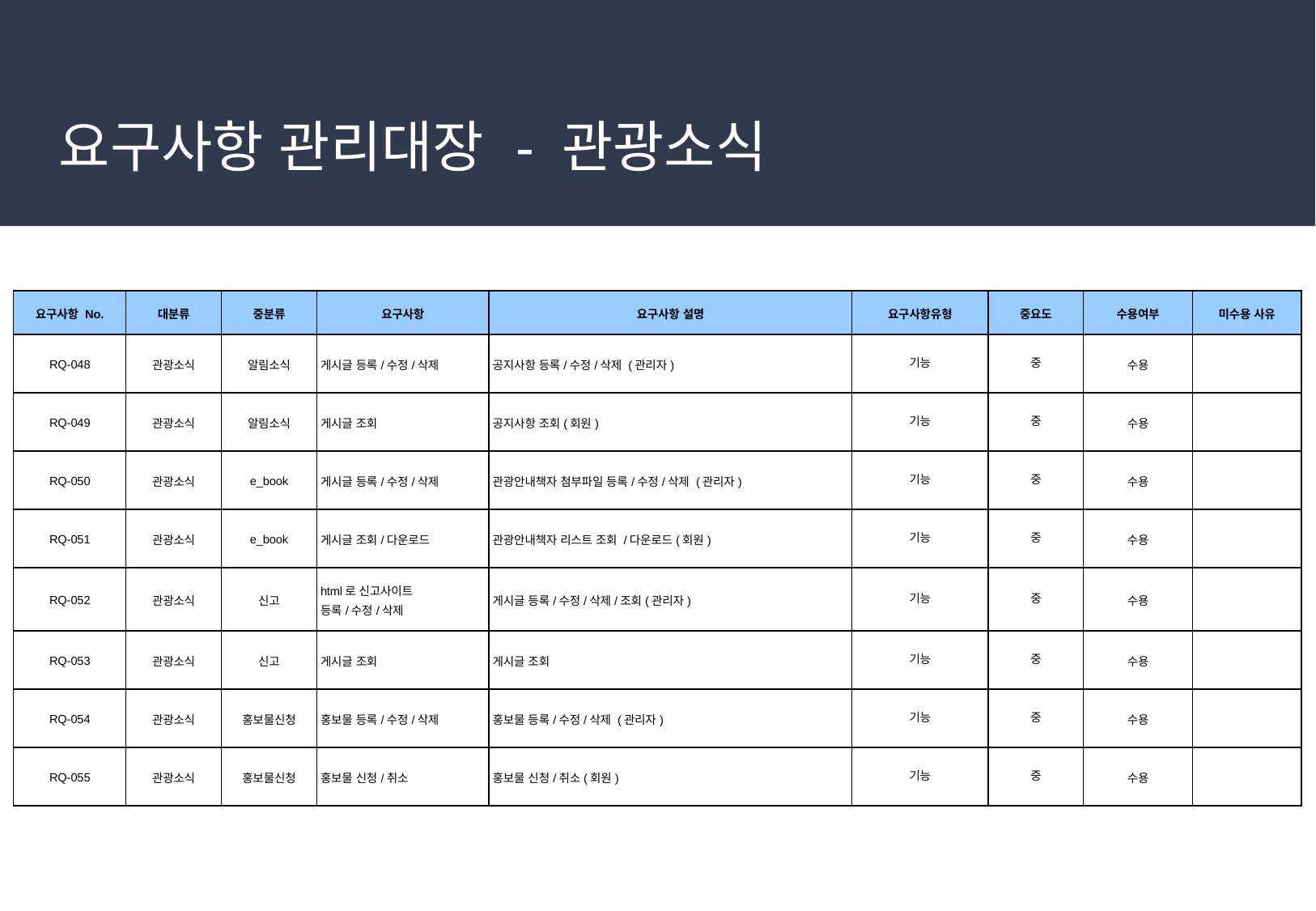

# 요구사항 관리대장 - 관광소식
| 요구사항 No. | 대분류 | 중분류 | 요구사항 | 요구사항 설명 | 요구사항유형 | 중요도 | 수용여부 | 미수용 사유 |
| --- | --- | --- | --- | --- | --- | --- | --- | --- |
| RQ-048 | 관광소식 | 알림소식 | 게시글 등록/수정/삭제 | 공지사항 등록/수정/삭제 (관리자) | 기능 | 중 | 수용 |  |
| RQ-049 | 관광소식 | 알림소식 | 게시글 조회 | 공지사항 조회(회원) | 기능 | 중 | 수용 |  |
| RQ-050 | 관광소식 | e\_book | 게시글 등록/수정/삭제 | 관광안내책자 첨부파일 등록/수정/삭제 (관리자) | 기능 | 중 | 수용 |  |
| RQ-051 | 관광소식 | e\_book | 게시글 조회/다운로드 | 관광안내책자 리스트 조회 /다운로드(회원) | 기능 | 중 | 수용 |  |
| RQ-052 | 관광소식 | 신고 | html로 신고사이트 등록/수정/삭제 | 게시글 등록/수정/삭제/조회(관리자) | 기능 | 중 | 수용 |  |
| RQ-053 | 관광소식 | 신고 | 게시글 조회 | 게시글 조회 | 기능 | 중 | 수용 |  |
| RQ-054 | 관광소식 | 홍보물신청 | 홍보물 등록/수정/삭제 | 홍보물 등록/수정/삭제 (관리자) | 기능 | 중 | 수용 |  |
| RQ-055 | 관광소식 | 홍보물신청 | 홍보물 신청/취소 | 홍보물 신청/취소(회원) | 기능 | 중 | 수용 |  |